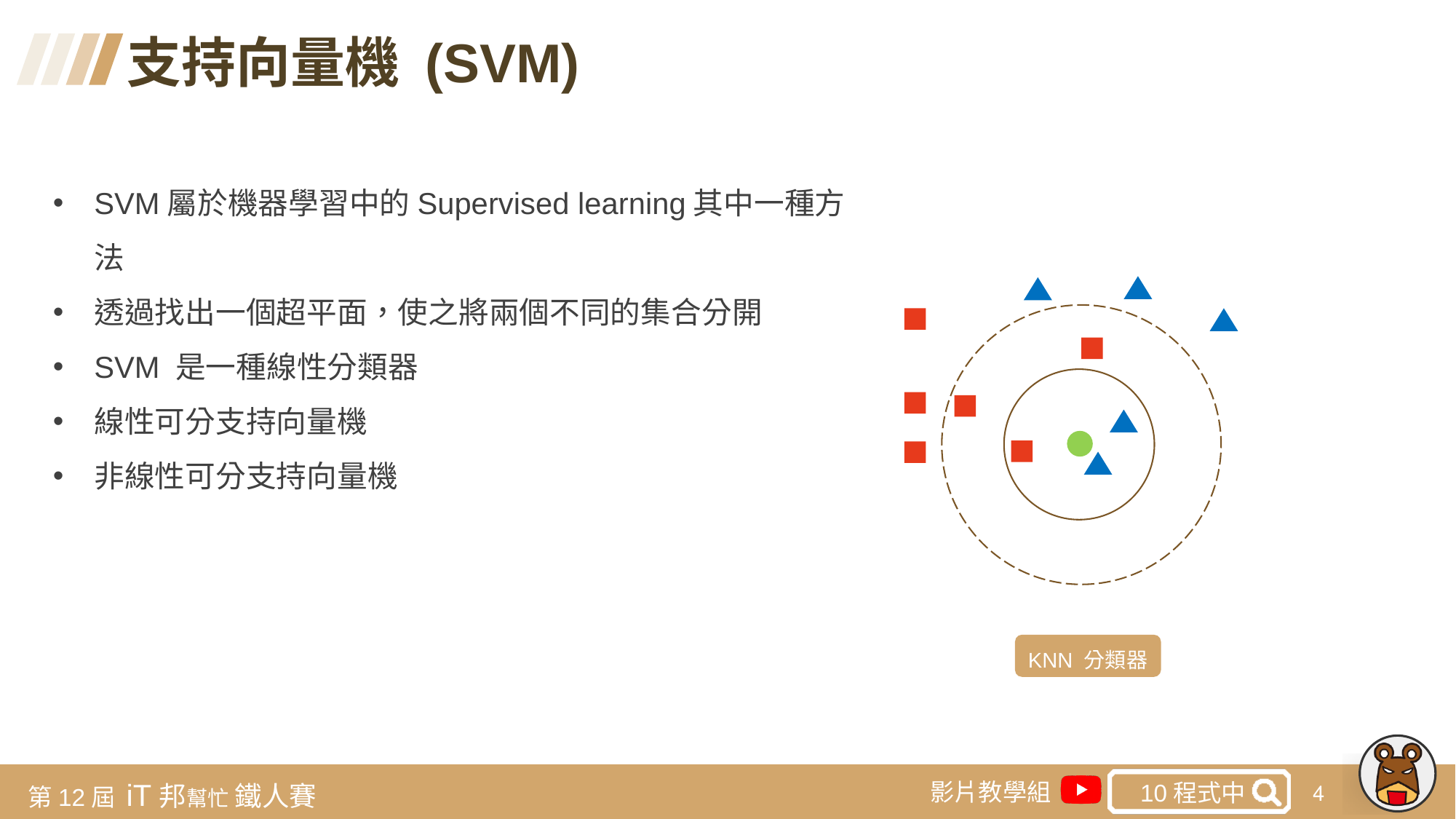

支持向量機 (SVM)
SVM屬於機器學習中的Supervised learning其中一種方法
透過找出一個超平面，使之將兩個不同的集合分開
SVM 是一種線性分類器
線性可分支持向量機
非線性可分支持向量機

KNN 分類器